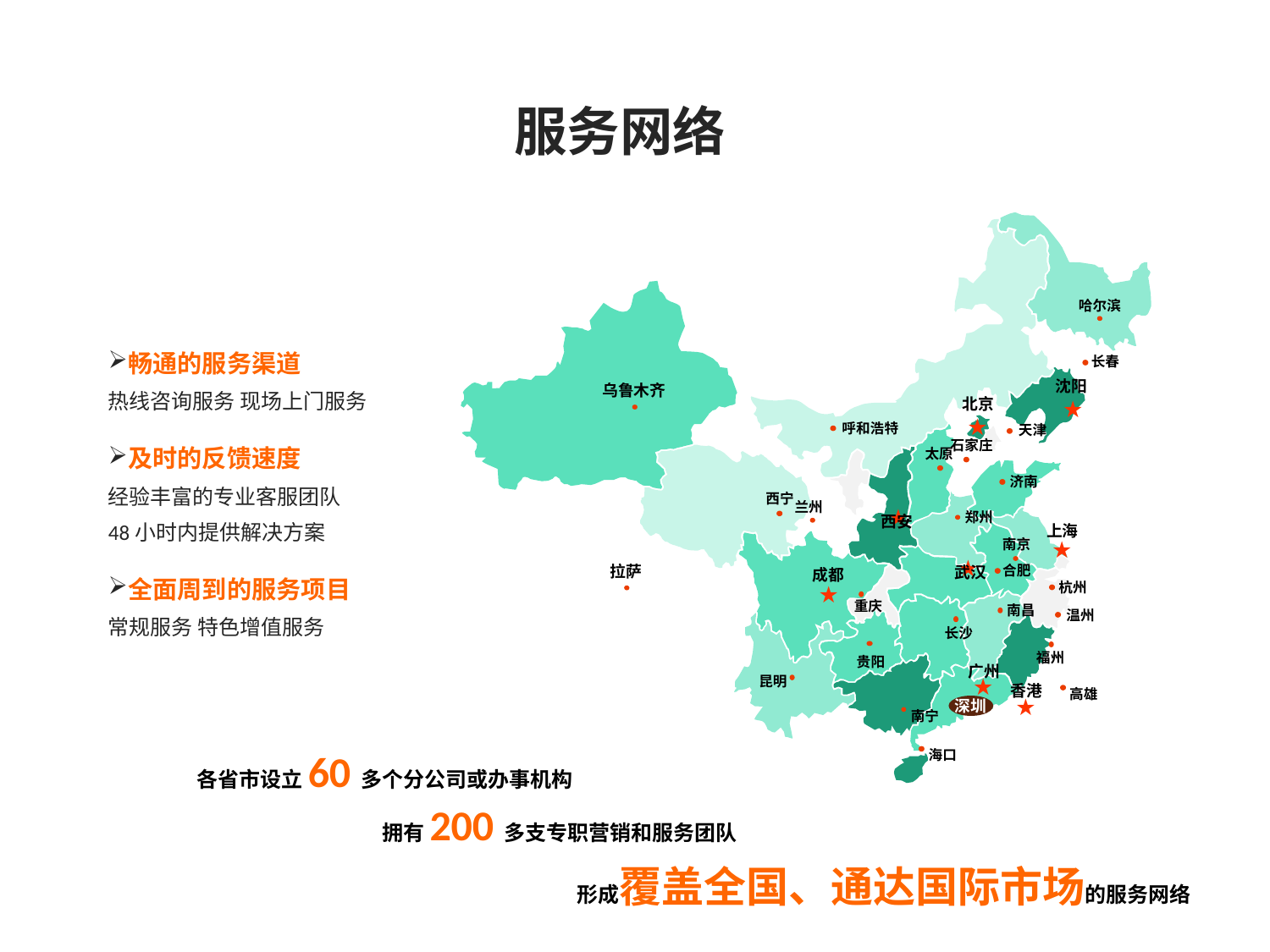

服务网络

哈尔滨

畅通的服务渠道
热线咨询服务 现场上门服务
长春

沈阳
★
乌鲁木齐

北京
★
呼和浩特

天津

及时的反馈速度
经验丰富的专业客服团队
48小时内提供解决方案
石家庄

太原

济南

西宁

兰州

郑州

★
西安
上海
★

南京

合肥

拉萨

★
武汉
★
成都
全面周到的服务项目
常规服务 特色增值服务
杭州

重庆
温州

南昌

长沙

贵阳

福州
广州
★

昆明

★
香港

高雄

深圳

南宁
各省市设立60多个分公司或办事机构

海口

拥有200多支专职营销和服务团队

形成覆盖全国、通达国际市场的服务网络